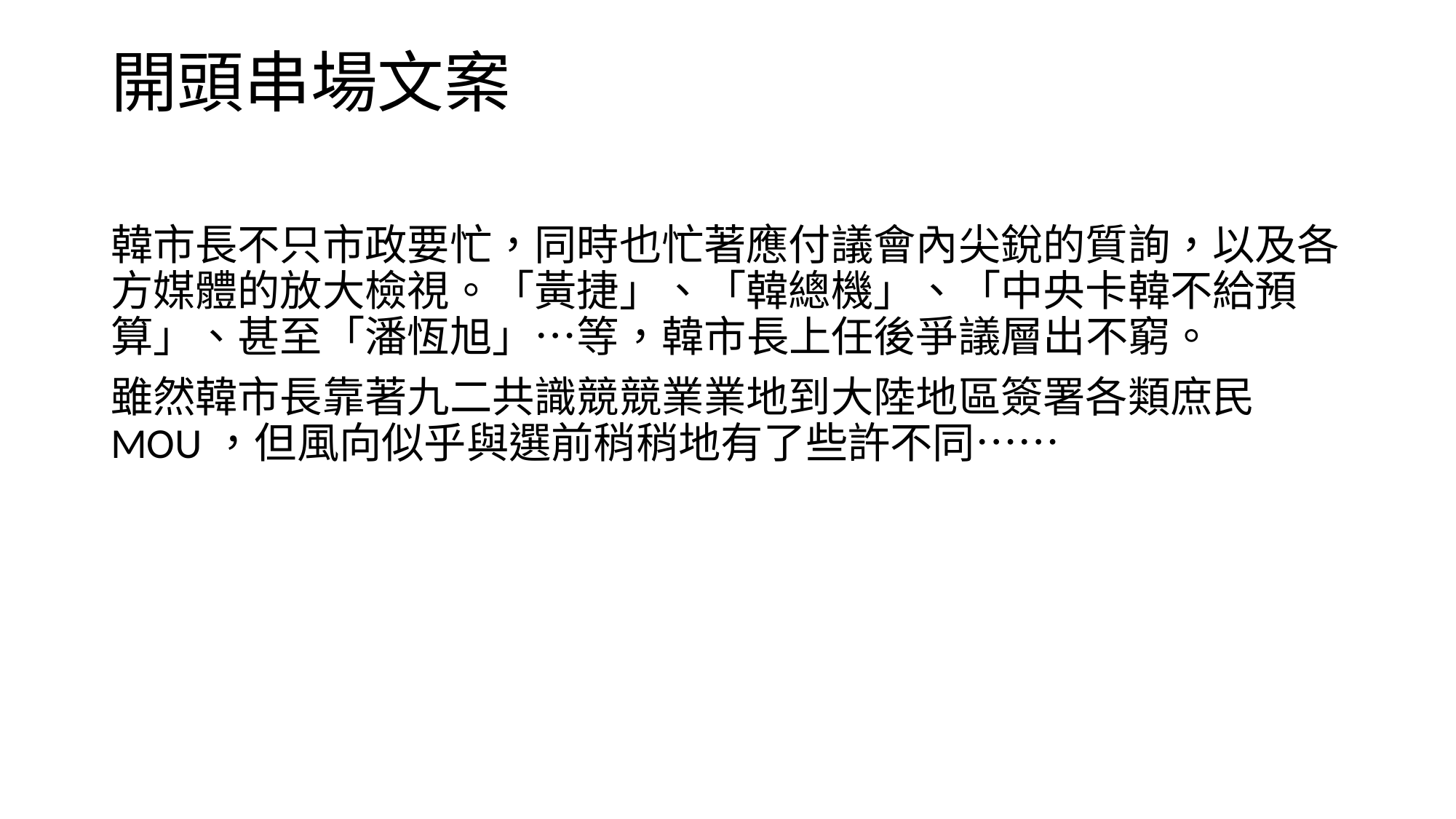

開頭串場文案
韓市長不只市政要忙，同時也忙著應付議會內尖銳的質詢，以及各方媒體的放大檢視。「黃捷」、「韓總機」、「中央卡韓不給預算」、甚至「潘恆旭」…等，韓市長上任後爭議層出不窮。
雖然韓市長靠著九二共識競競業業地到大陸地區簽署各類庶民MOU，但風向似乎與選前稍稍地有了些許不同……